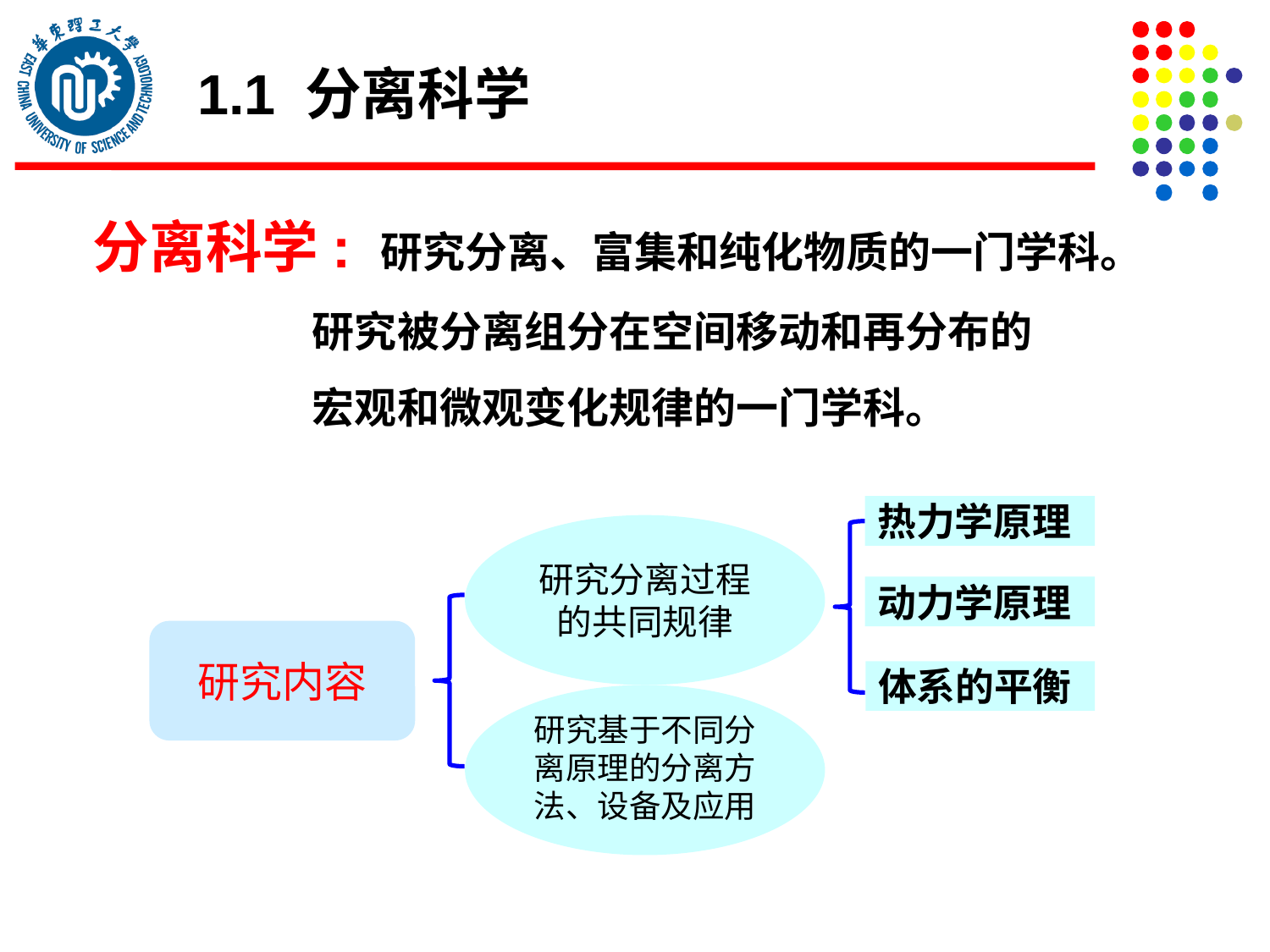

1.1 分离科学
分离科学: 研究分离、富集和纯化物质的一门学科。
                      研究被分离组分在空间移动和再分布的
                      宏观和微观变化规律的一门学科。
热力学原理
研究分离过程的共同规律

动力学原理

研究内容
体系的平衡
研究基于不同分离原理的分离方法、设备及应用